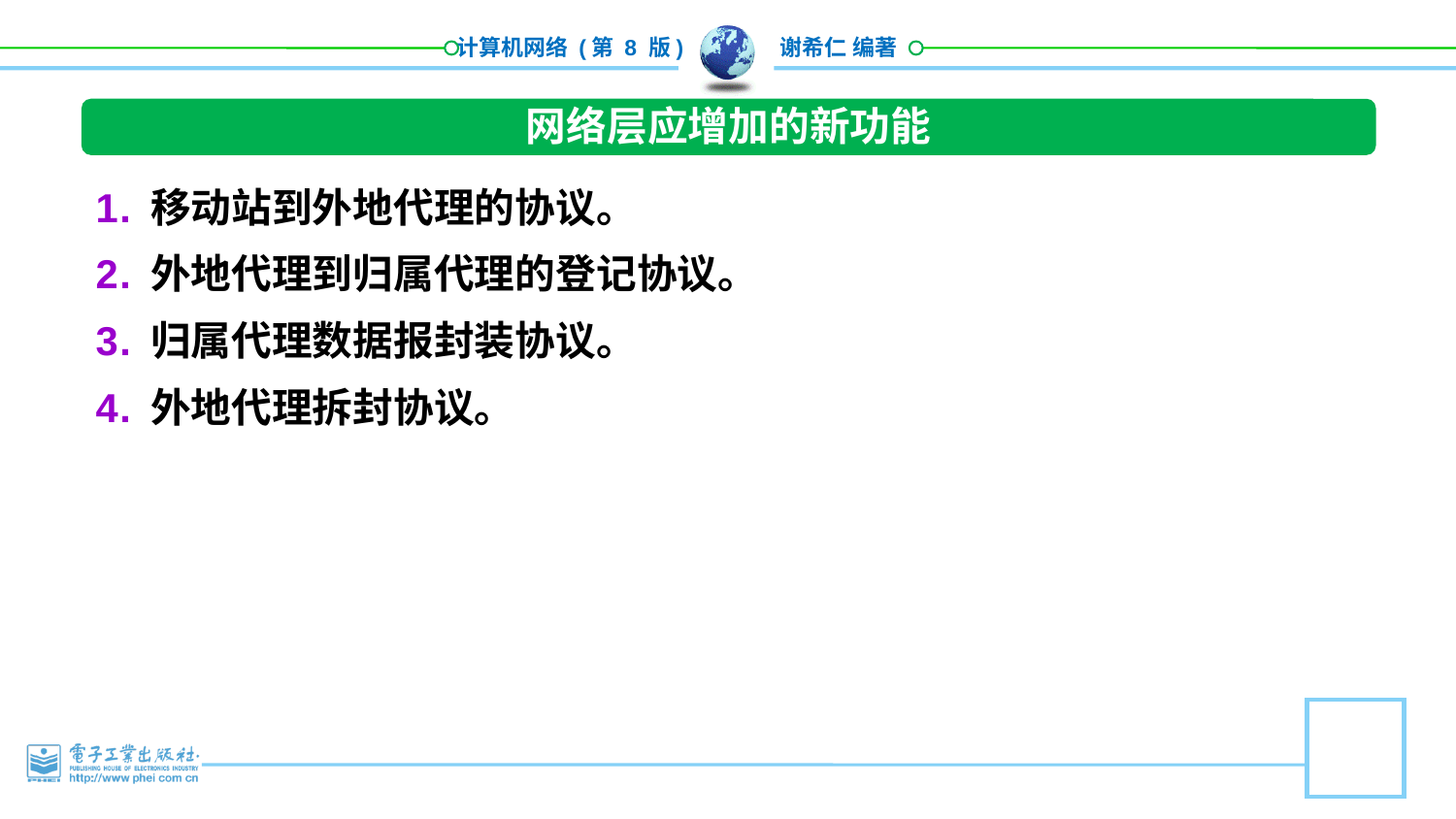

网络层应增加的新功能

移动站到外地代理的协议。
外地代理到归属代理的登记协议。
归属代理数据报封装协议。
外地代理拆封协议。